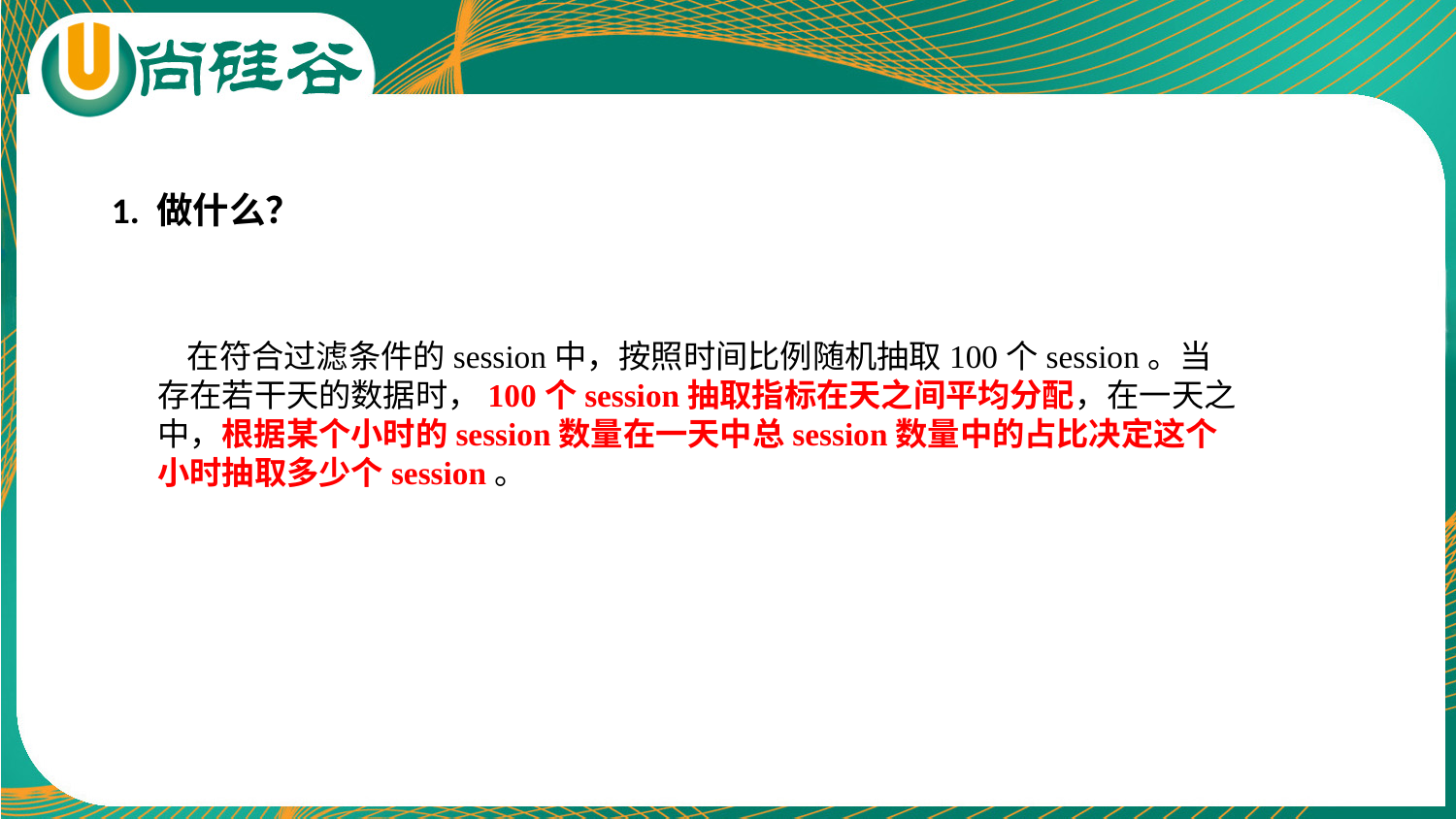

1. 做什么？
   在符合过滤条件的session中，按照时间比例随机抽取100个session。当存在若干天的数据时，100个session抽取指标在天之间平均分配，在一天之中，根据某个小时的session数量在一天中总session数量中的占比决定这个小时抽取多少个session。